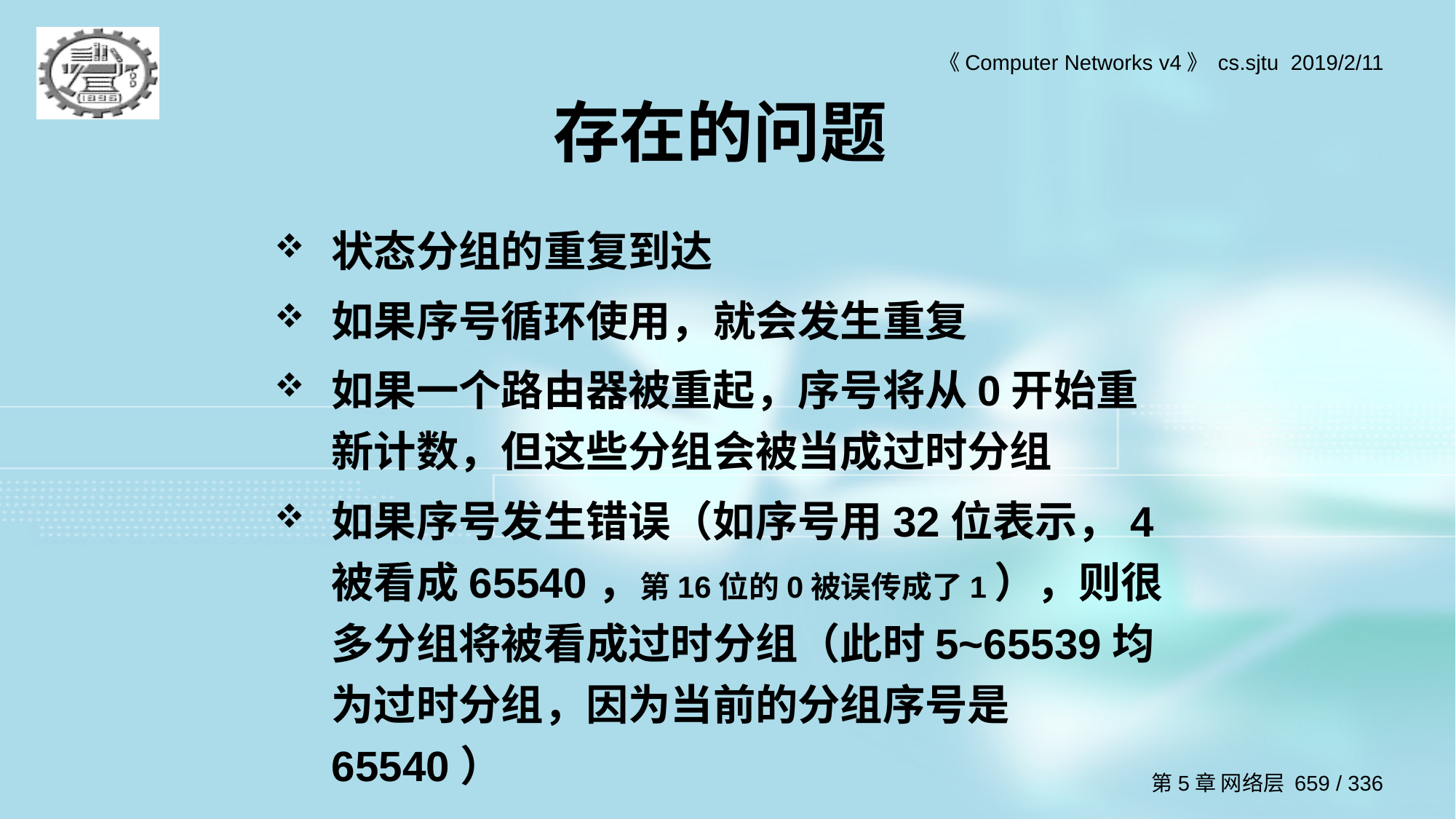

# 存在的问题
状态分组的重复到达
如果序号循环使用，就会发生重复
如果一个路由器被重起，序号将从0开始重新计数，但这些分组会被当成过时分组
如果序号发生错误（如序号用32位表示，4被看成65540，第16位的0被误传成了1），则很多分组将被看成过时分组（此时5~65539均为过时分组，因为当前的分组序号是65540）